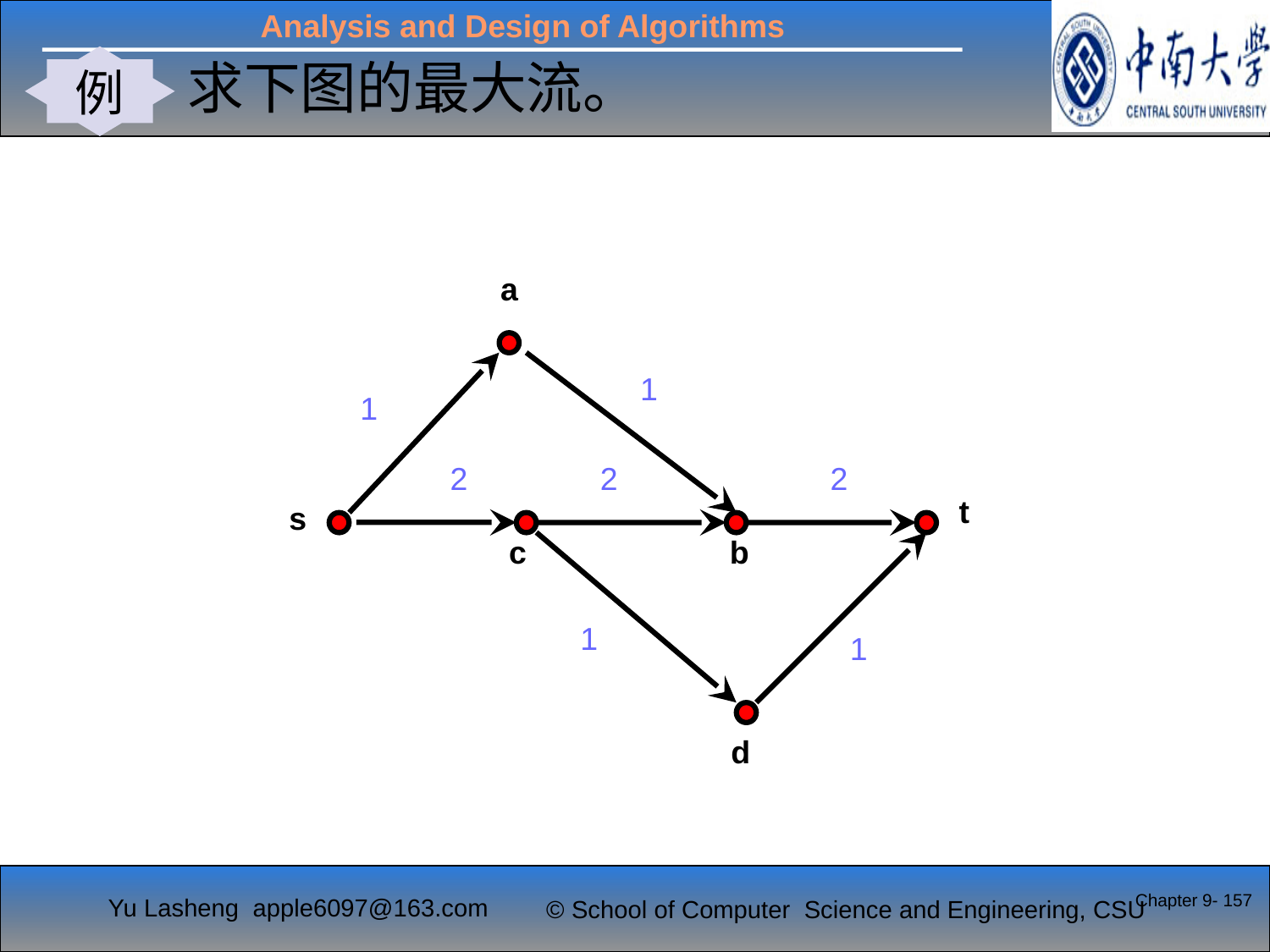

例
求下图的最大流。
#
a

1
1
2
2
2
t
s

c
b

1
1

d
Chapter 9- 157